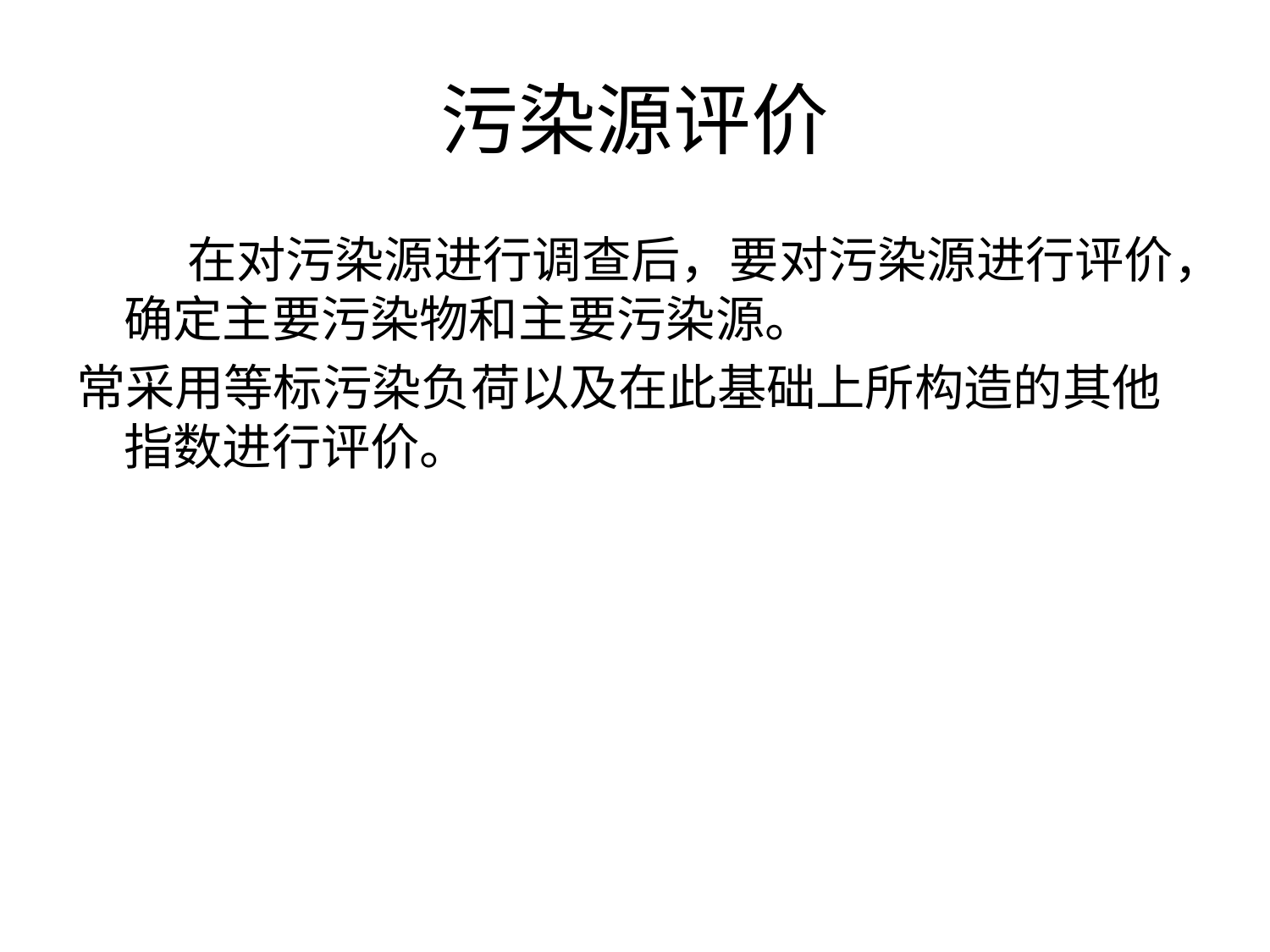

# 污染源评价
         在对污染源进行调查后，要对污染源进行评价，确定主要污染物和主要污染源。
常采用等标污染负荷以及在此基础上所构造的其他指数进行评价。